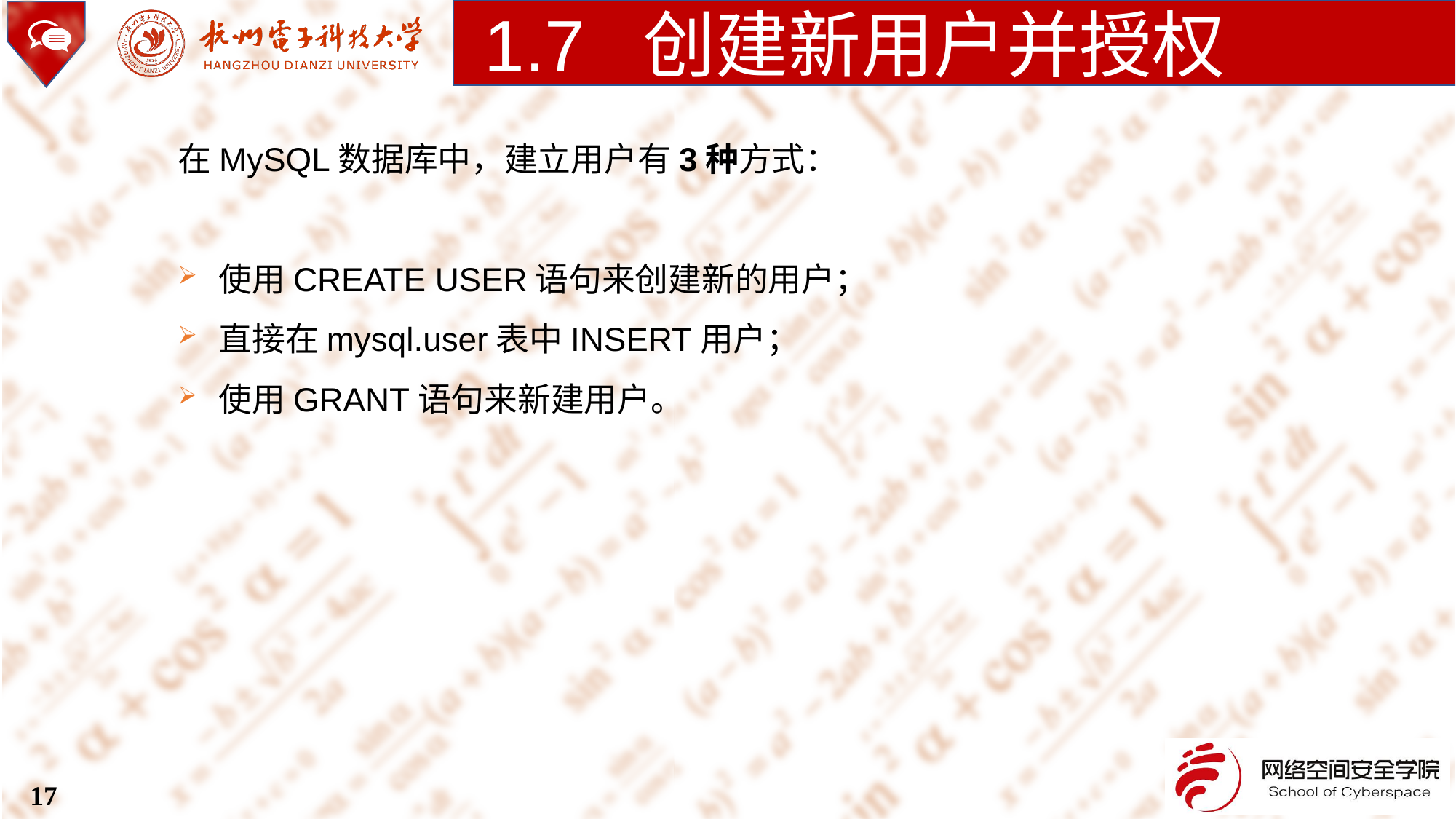

1.7  创建新用户并授权
在MySQL数据库中，建立用户有3种方式：

使用CREATE USER语句来创建新的用户；
直接在mysql.user表中INSERT用户；
使用GRANT语句来新建用户。
17